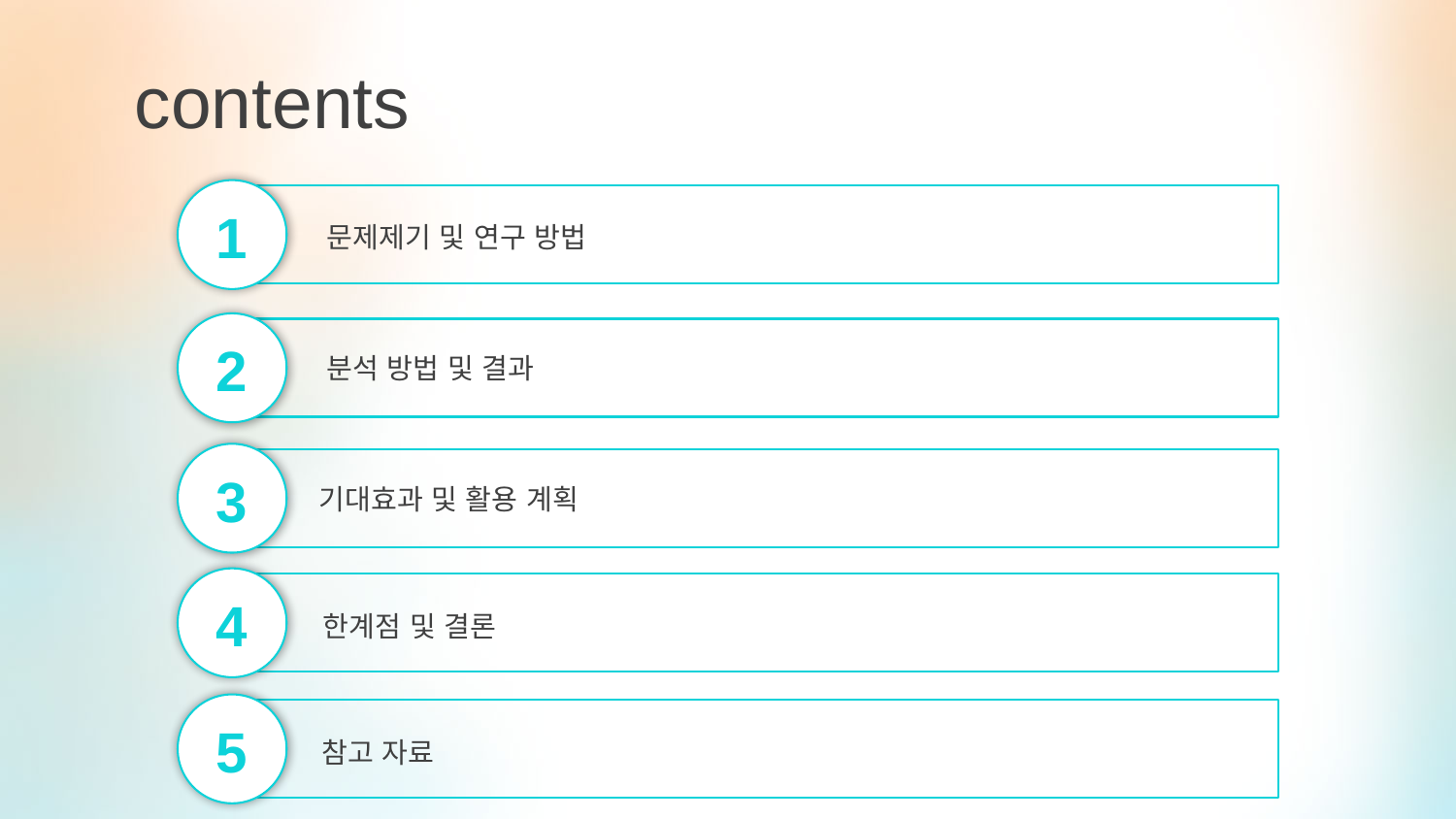

contents

1
문제제기 및 연구 방법

2
분석 방법 및 결과

3
기대효과 및 활용 계획
4

4
한계점 및 결론
4

5
참고 자료